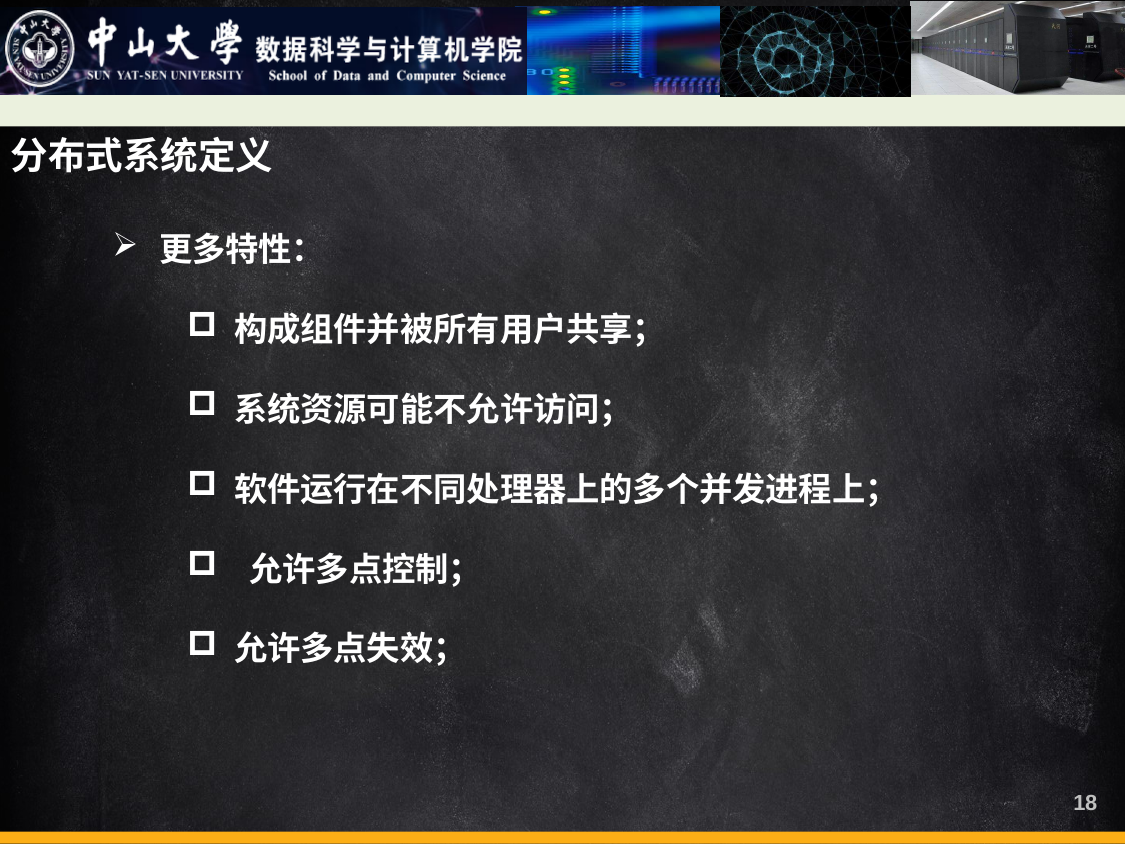

分布式系统定义
更多特性：

构成组件并被所有用户共享；

系统资源可能不允许访问；

软件运行在不同处理器上的多个并发进程上；

 允许多点控制；

允许多点失效；